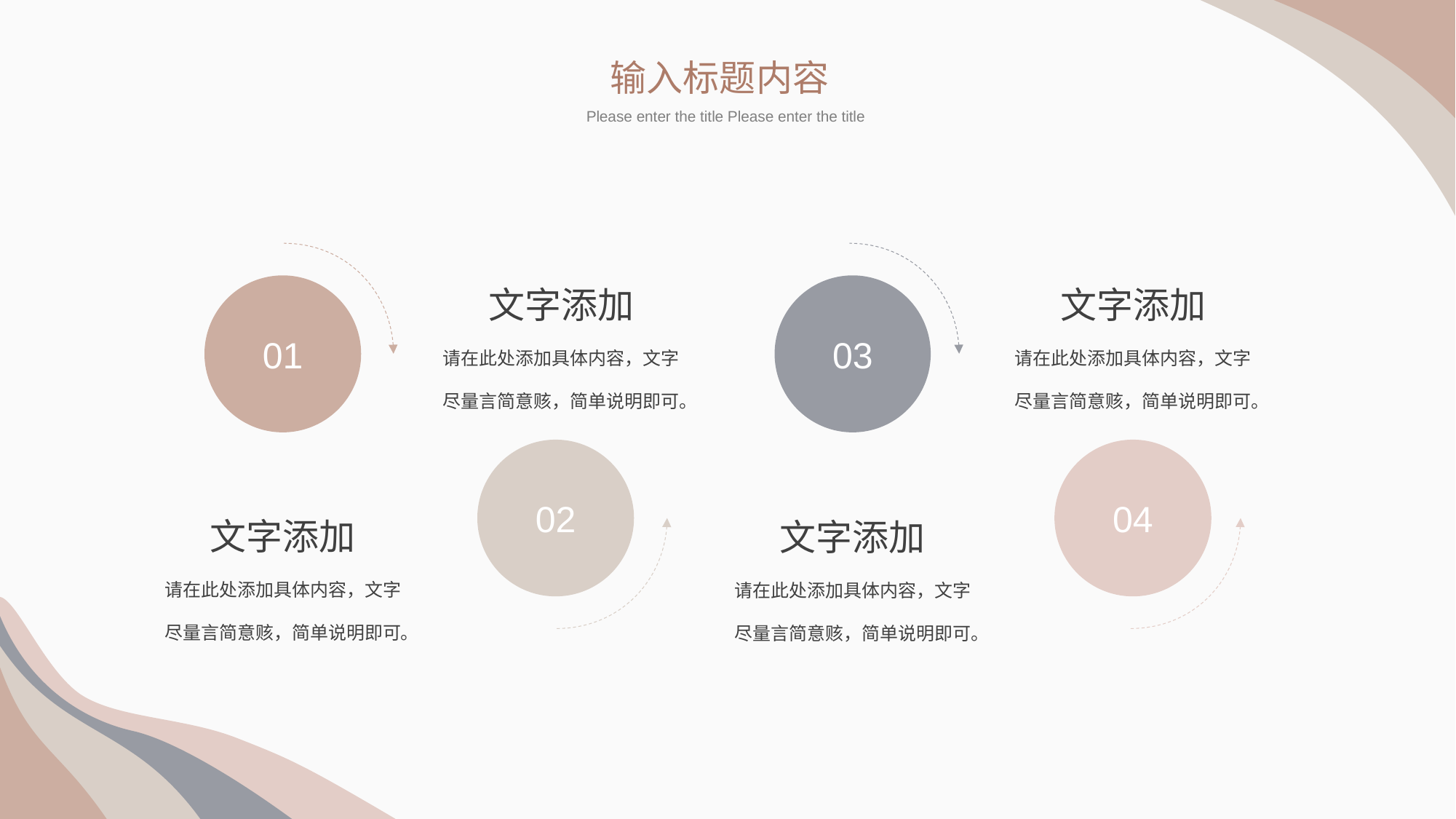

输入标题内容
Please enter the title Please enter the title
文字添加
请在此处添加具体内容，文字尽量言简意赅，简单说明即可。
文字添加
请在此处添加具体内容，文字尽量言简意赅，简单说明即可。

01
03
02
04
文字添加
请在此处添加具体内容，文字尽量言简意赅，简单说明即可。
文字添加
请在此处添加具体内容，文字尽量言简意赅，简单说明即可。